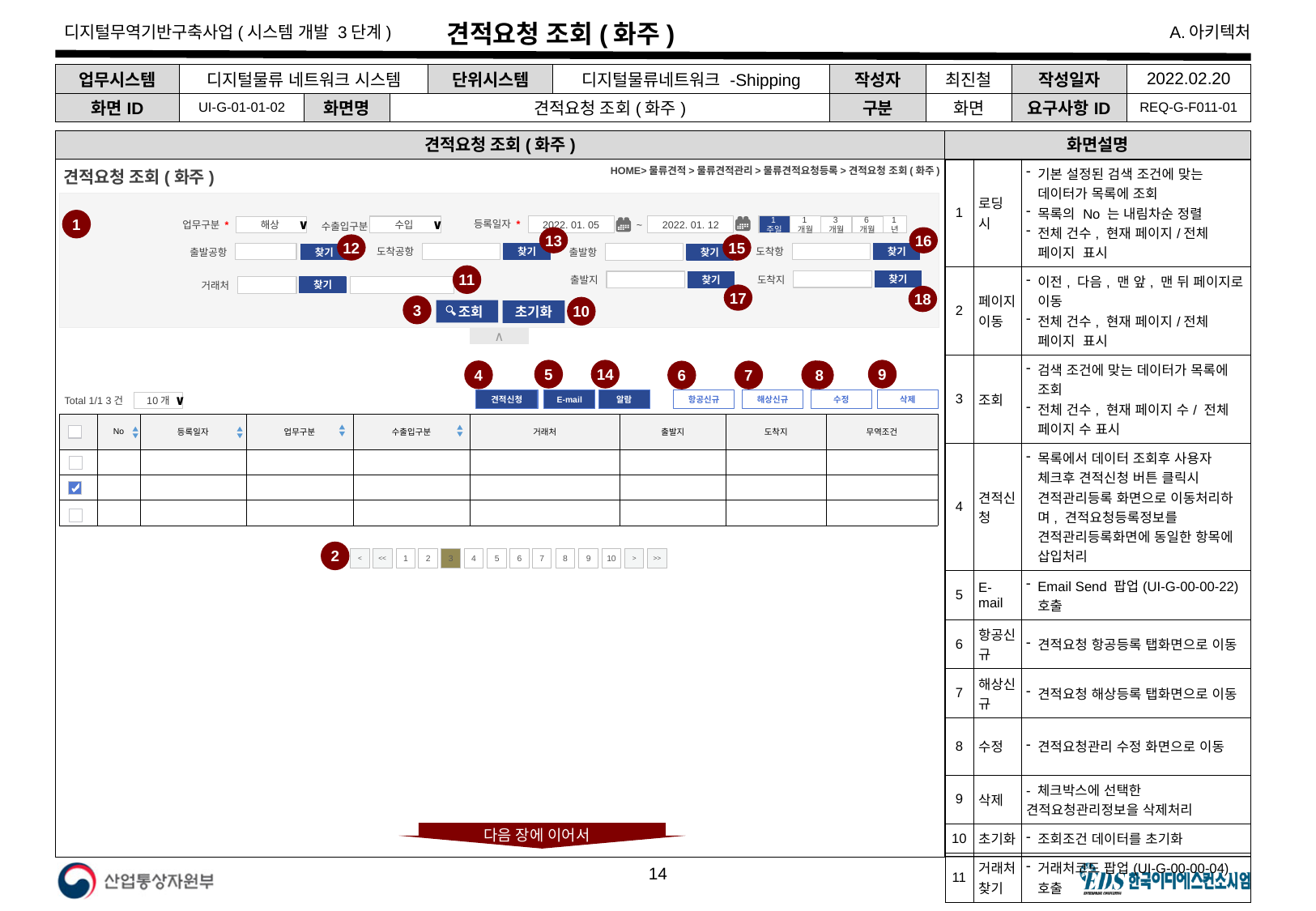

# 견적요청 조회(화주)
| 업무시스템 | 디지털물류 네트워크 시스템 |  |  | 단위시스템 | 디지털물류네트워크 -Shipping | 작성자 | 최진철 | 작성일자 | 2022.02.20 |
| --- | --- | --- | --- | --- | --- | --- | --- | --- | --- |
| 화면ID | UI-G-01-01-02 | 화면명 | 견적요청 조회(화주) |  |  | 구분 | 화면 | 요구사항ID | REQ-G-F011-01 |
견적요청 조회(화주)
화면설명

| 1 | 로딩 시 | 기본 설정된 검색 조건에 맞는 데이터가 목록에 조회 목록의 No 는 내림차순 정렬 전체 건수, 현재 페이지/전체 페이지 표시 |
| --- | --- | --- |
| 2 | 페이지 이동 | 이전, 다음, 맨 앞, 맨 뒤 페이지로 이동 전체 건수, 현재 페이지/전체 페이지 표시 |
| 3 | 조회 | 검색 조건에 맞는 데이터가 목록에 조회 전체 건수, 현재 페이지 수/ 전체 페이지 수 표시 |
| 4 | 견적신청 | 목록에서 데이터 조회후 사용자 체크후 견적신청 버튼 클릭시 견적관리등록 화면으로 이동처리하며, 견적요청등록정보를 견적관리등록화면에 동일한 항목에 삽입처리 |
| 5 | E-mail | Email Send 팝업(UI-G-00-00-22) 호출 |
| 6 | 항공신규 | 견적요청 항공등록 탭화면으로 이동 |
| 7 | 해상신규 | 견적요청 해상등록 탭화면으로 이동 |
| 8 | 수정 | 견적요청관리 수정 화면으로 이동 |
| 9 | 삭제 | - 체크박스에 선택한 견적요청관리정보을 삭제처리 |
| 10 | 초기화 | 조회조건 데이터를 초기화 |
| 11 | 거래처 찾기 | 거래처코드 팝업(UI-G-00-00-04)호출 |
견적요청 조회(화주)
HOME>물류견적>물류견적관리>물류견적요청등록>견적요청 조회(화주)

∧
1
수출입구분
등록일자 *
업무구분 *
1주일
2022. 01. 05
~
2022. 01. 12

1년
1개월
6개월
3개월
수입
∨
해상
∨
13
16
12
15
도착공항
도착항
출발공항
출발항

찾기
찾기

찾기
찾기
11
도착지
출발지

찾기

찾기
거래처

찾기
17
18
3
10
 조회

초기화
5
14
9
4
7
7
8
6
Total 1/1 3건
10개
∨
E-mail
알람
해상신규
삭제
항공신규
수정
견적신청
|  | No | 등록일자 | 업무구분 | 수출입구분 | 거래처 | 출발지 | 도착지 | 무역조건 |
| --- | --- | --- | --- | --- | --- | --- | --- | --- |
|  |  |  |  |  |  |  |  |  |
|  |  |  |  |  |  |  |  |  |
|  |  |  |  |  |  |  |  |  |

2
<
<<
1
2
3
4
5
6
7
8
9
10
>
>>
다음 장에 이어서